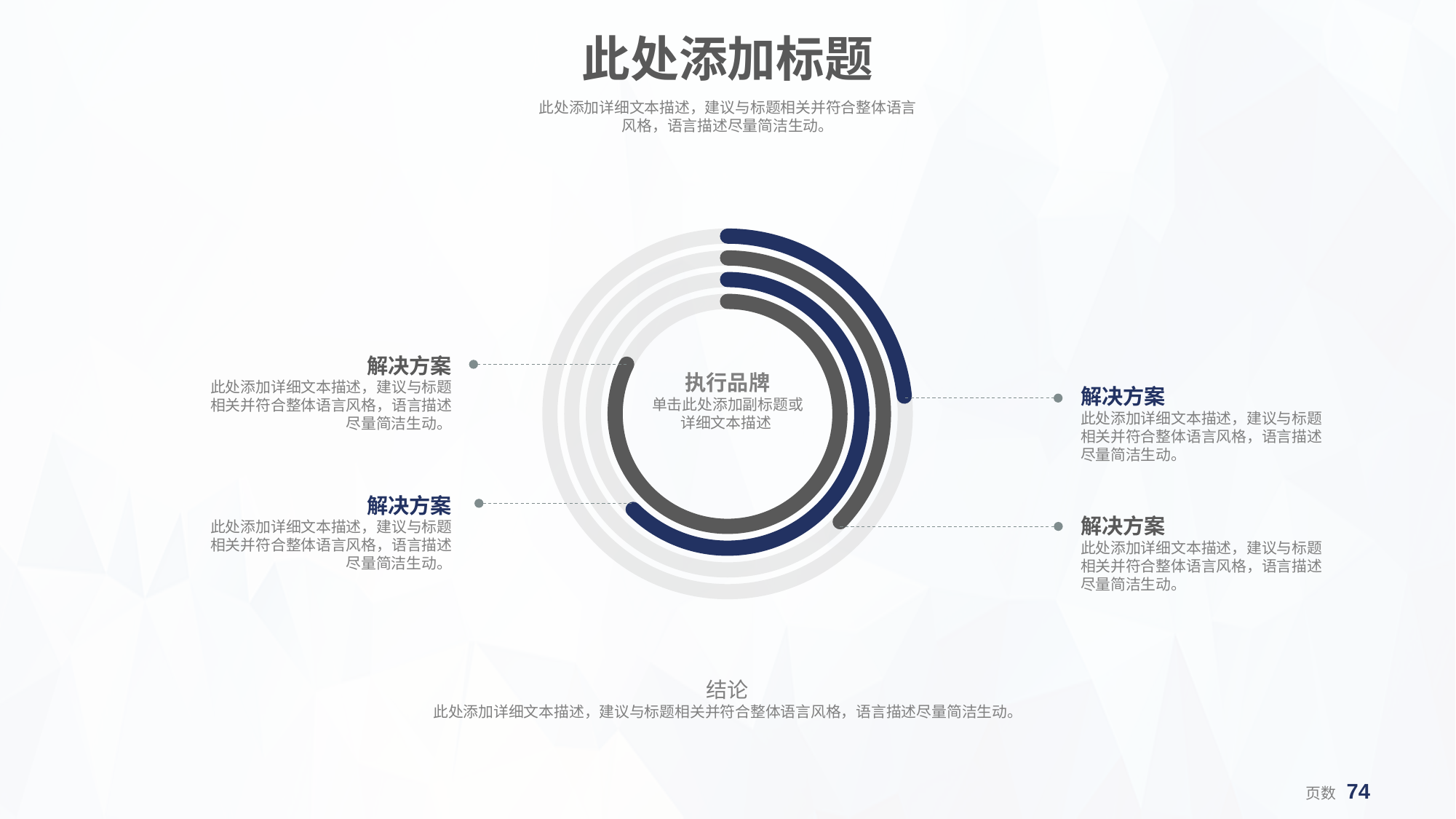

此处添加标题
此处添加详细文本描述，建议与标题相关并符合整体语言风格，语言描述尽量简洁生动。

解决方案
此处添加详细文本描述，建议与标题相关并符合整体语言风格，语言描述尽量简洁生动。
执行品牌
单击此处添加副标题或详细文本描述
解决方案
此处添加详细文本描述，建议与标题相关并符合整体语言风格，语言描述尽量简洁生动。
解决方案
此处添加详细文本描述，建议与标题相关并符合整体语言风格，语言描述尽量简洁生动。
解决方案
此处添加详细文本描述，建议与标题相关并符合整体语言风格，语言描述尽量简洁生动。
结论
此处添加详细文本描述，建议与标题相关并符合整体语言风格，语言描述尽量简洁生动。
           页数  74